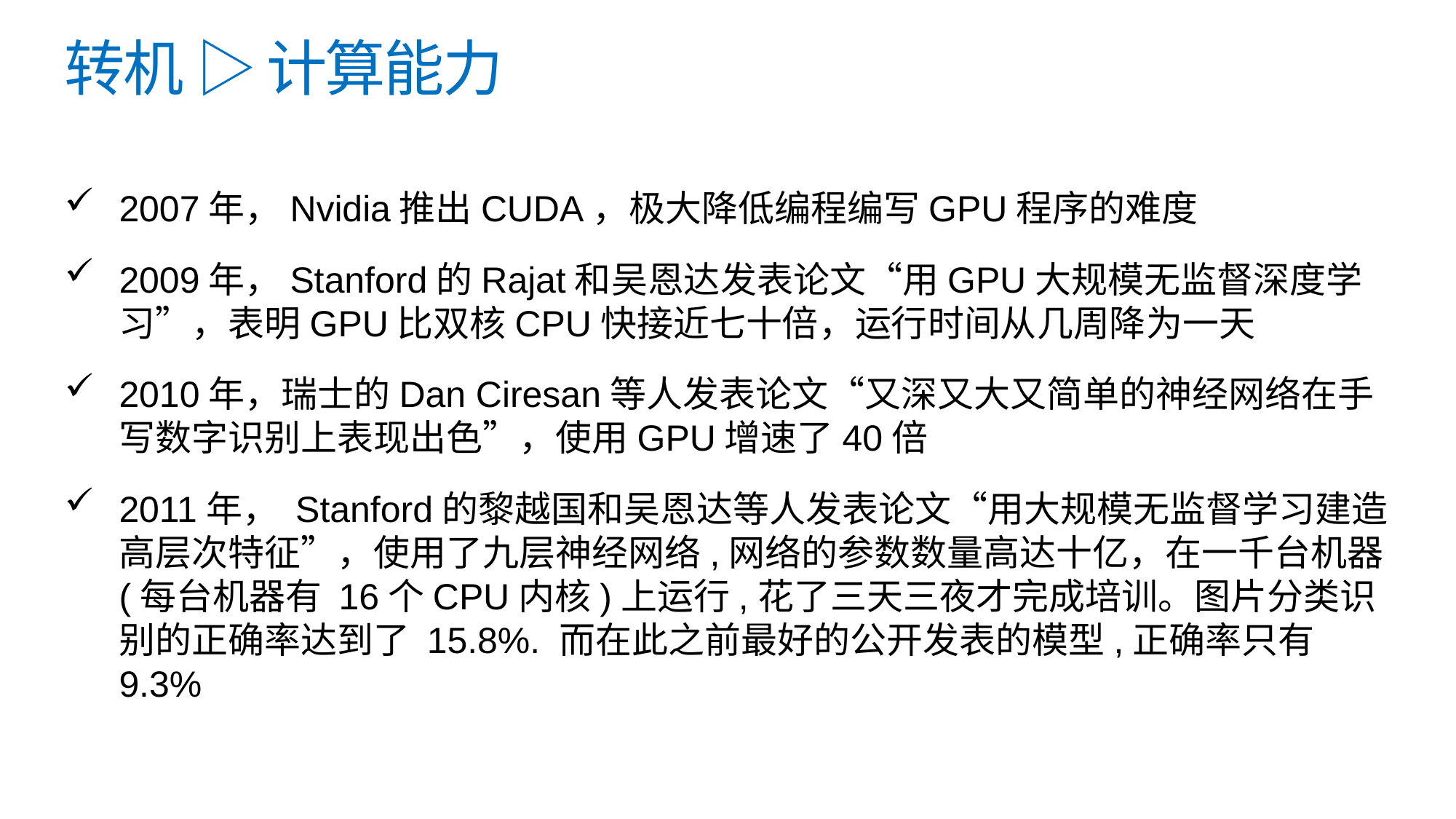

# 转机 ▷ 计算能力
2007年，Nvidia推出CUDA，极大降低编程编写GPU程序的难度
2009年，Stanford的Rajat和吴恩达发表论文“用GPU大规模无监督深度学习”，表明GPU比双核CPU快接近七十倍，运行时间从几周降为一天
2010年，瑞士的Dan Ciresan等人发表论文“又深又大又简单的神经网络在手写数字识别上表现出色”，使用GPU增速了40倍
2011年， Stanford的黎越国和吴恩达等人发表论文“用大规模无监督学习建造高层次特征”，使用了九层神经网络,网络的参数数量高达十亿，在一千台机器 (每台机器有 16个CPU内核)上运行,花了三天三夜才完成培训。图片分类识别的正确率达到了 15.8%. 而在此之前最好的公开发表的模型,正确率只有 9.3%